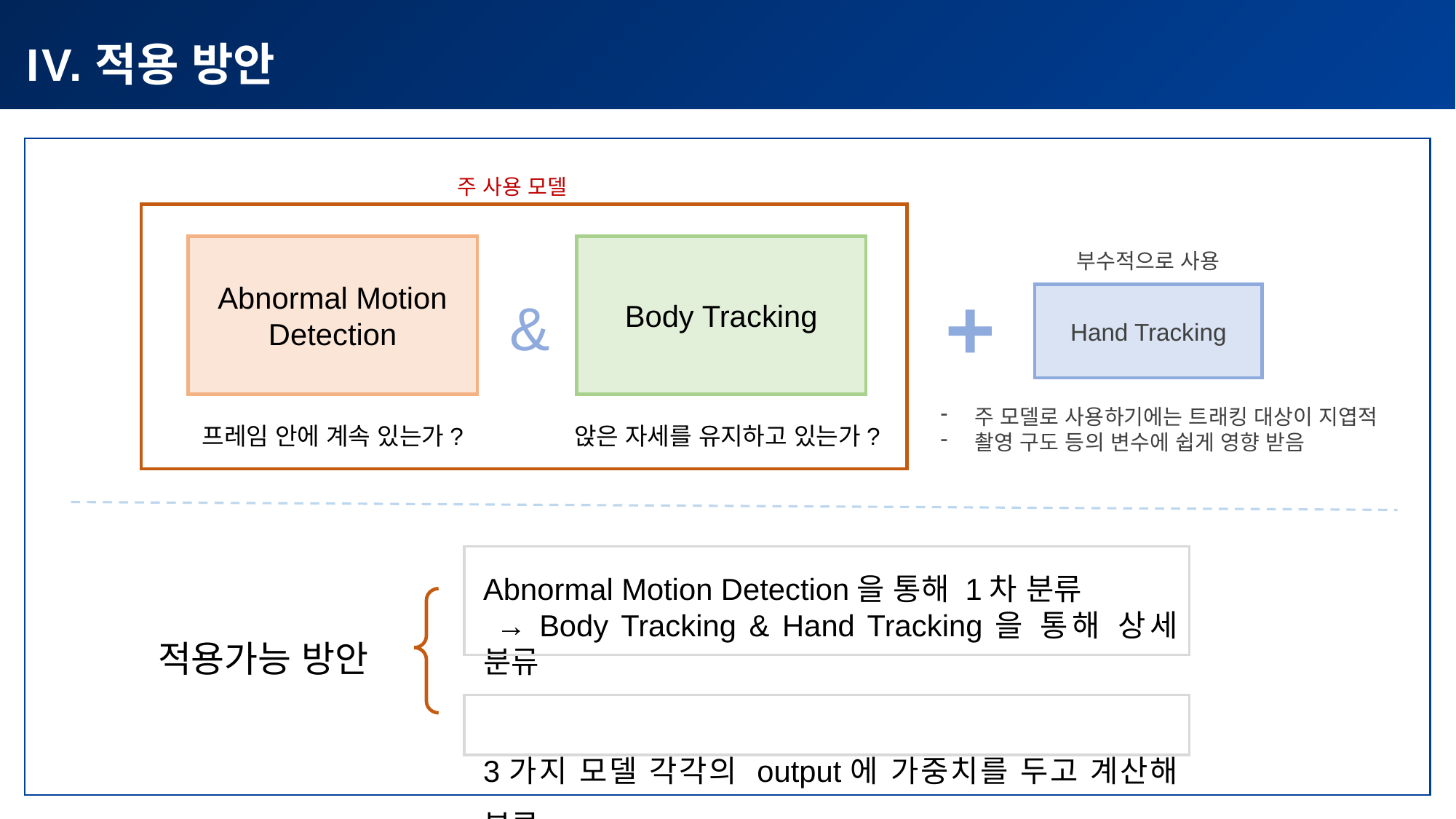

추진 배경
적용 방안

주 사용 모델

부수적으로 사용
Abnormal Motion Detection
Body Tracking
&
Hand Tracking

주 모델로 사용하기에는 트래킹 대상이 지엽적
촬영 구도 등의 변수에 쉽게 영향 받음
프레임 안에 계속 있는가?
앉은 자세를 유지하고 있는가?
Abnormal Motion Detection을 통해 1차 분류
 → Body Tracking & Hand Tracking을 통해 상세 분류

3가지 모델 각각의 output에 가중치를 두고 계산해 분류

적용가능 방안